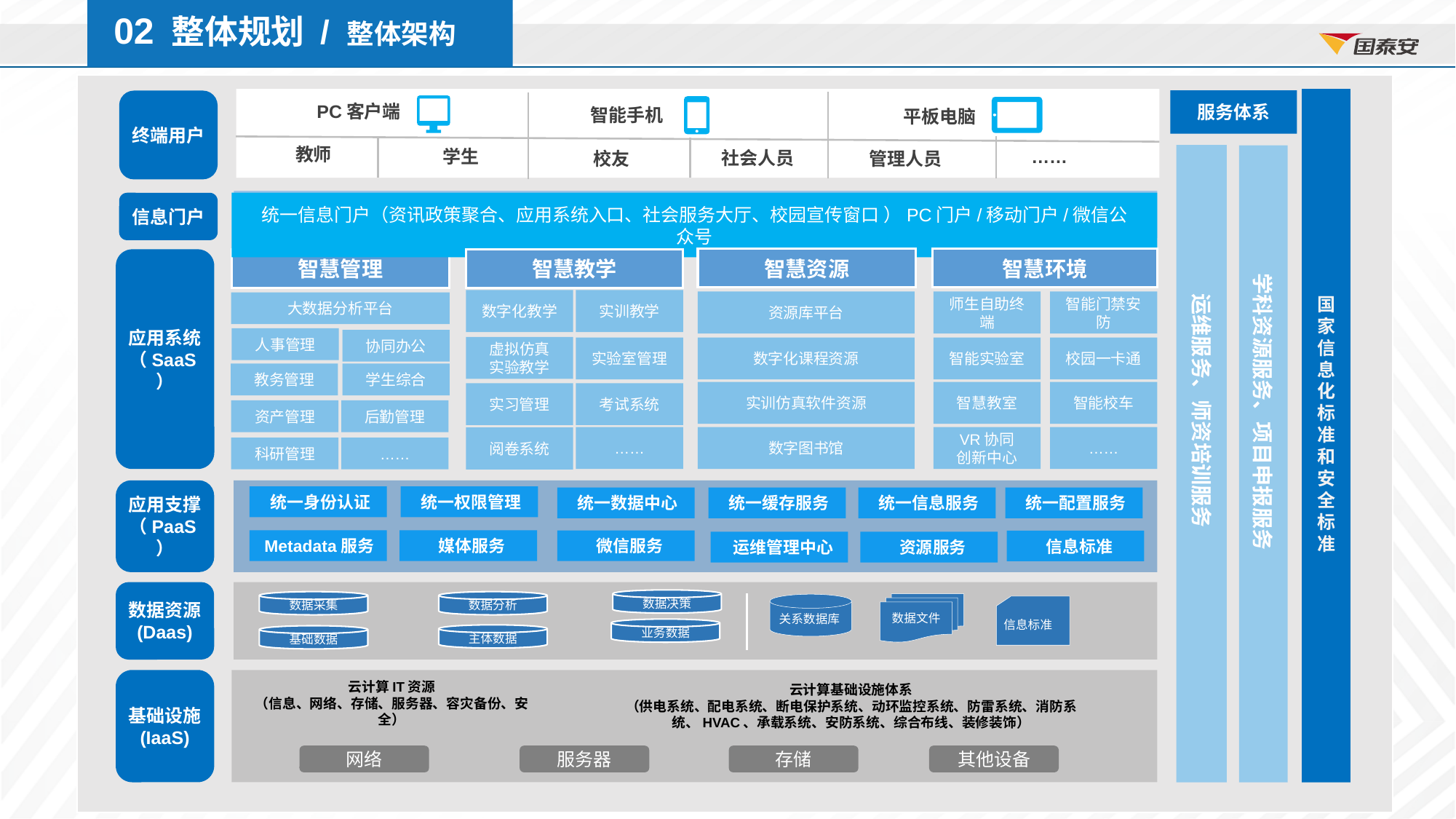

02 整体规划 / 整体架构

服务体系
终端用户
PC客户端
智能手机
平板电脑
教师
……
学生
社会人员
管理人员
校友

信息门户
统一信息门户（资讯政策聚合、应用系统入口、社会服务大厅、校园宣传窗口 ）PC门户/移动门户/微信公众号
智慧资源
智慧环境
应用系统
（SaaS）
智慧管理
智慧教学
国
家
信
息
化
标
准
和
安
全
标
准
数字化教学
实训教学
资源库平台
师生自助终端
智能门禁安防
大数据分析平台
人事管理
协同办公
虚拟仿真
实验教学
实验室管理
数字化课程资源
智能实验室
校园一卡通
教务管理
学生综合
实训仿真软件资源
智慧教室
智能校车
实习管理
考试系统
资产管理
后勤管理
……
数字图书馆
VR协同
创新中心
……
阅卷系统
科研管理
……
应用支撑
（PaaS）

 统一身份认证
 统一权限管理
 统一数据中心
 统一缓存服务
 统一信息服务
 统一配置服务
 Metadata服务
 媒体服务
 微信服务
 信息标准
 运维管理中心
 资源服务
数据资源
(Daas)

数据决策
数据采集
数据分析

数据文件
关系数据库
信息标准
业务数据
主体数据
基础数据
基础设施
(IaaS)

云计算IT资源
（信息、网络、存储、服务器、容灾备份、安全）
云计算基础设施体系
（供电系统、配电系统、断电保护系统、动环监控系统、防雷系统、消防系统、HVAC、承载系统、安防系统、综合布线、装修装饰）

运维服务、师资培训服务
学科资源服务、项目申报服务
网络
服务器
存储
其他设备